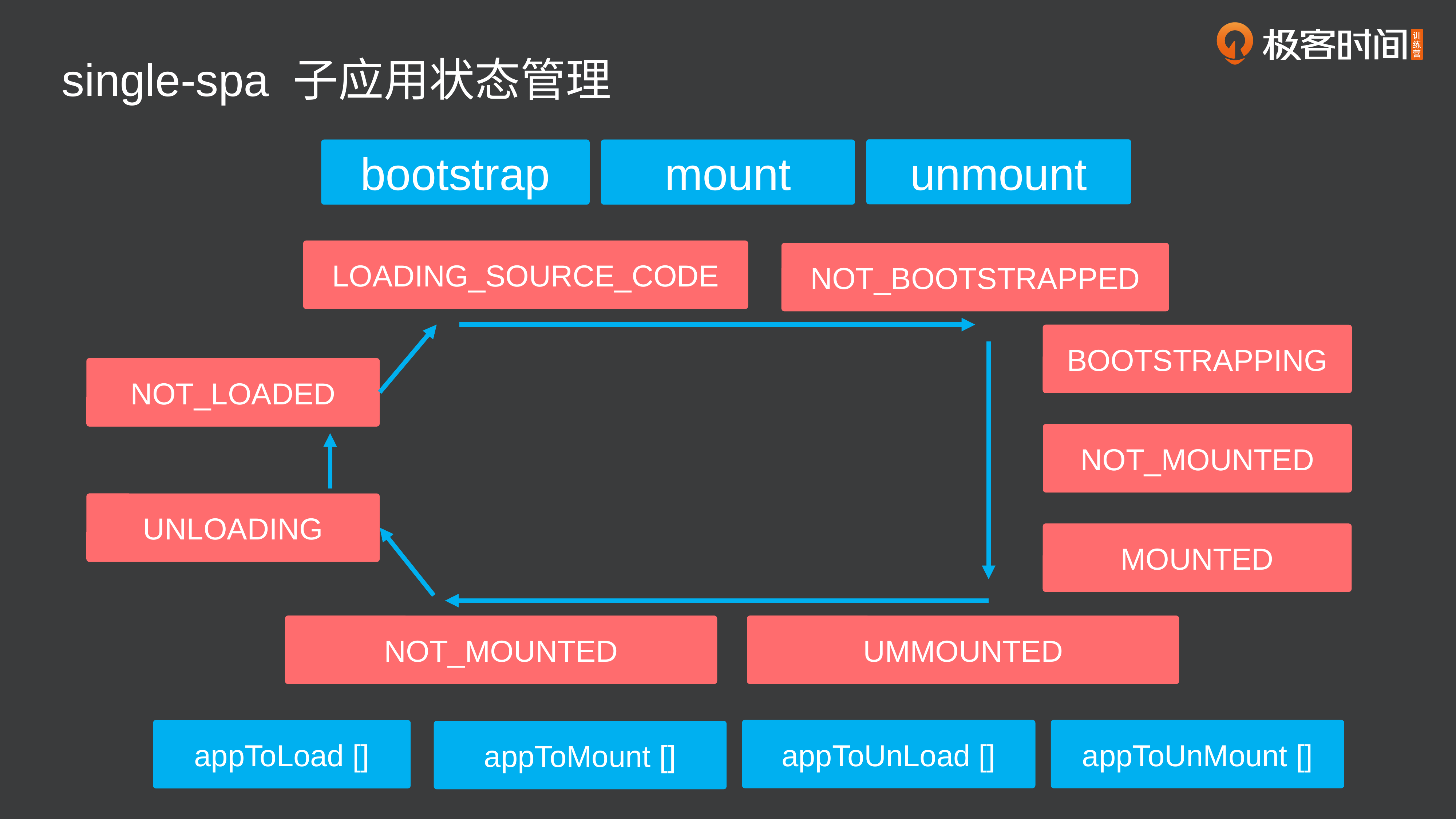

single-spa 子应用状态管理

unmount
bootstrap
mount
LOADING_SOURCE_CODE
NOT_BOOTSTRAPPED
BOOTSTRAPPING
NOT_LOADED
NOT_MOUNTED
UNLOADING
MOUNTED

NOT_MOUNTED
UMMOUNTED
appToUnLoad []
appToUnMount []
appToLoad []
appToMount []